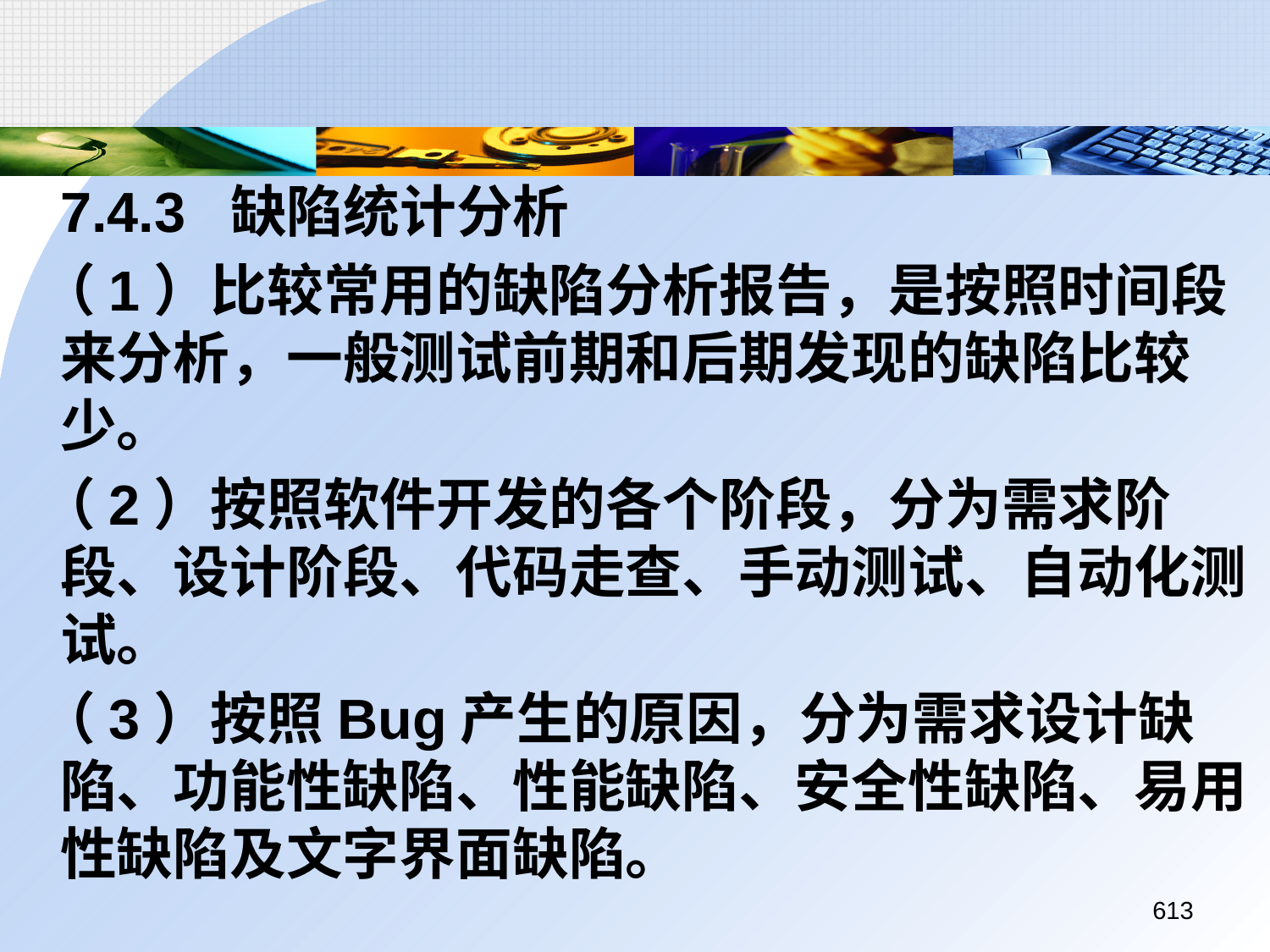

7.4.3  缺陷统计分析
 （1）比较常用的缺陷分析报告，是按照时间段来分析，一般测试前期和后期发现的缺陷比较少。
 （2）按照软件开发的各个阶段，分为需求阶段、设计阶段、代码走查、手动测试、自动化测试。
 （3）按照Bug产生的原因，分为需求设计缺陷、功能性缺陷、性能缺陷、安全性缺陷、易用性缺陷及文字界面缺陷。

613